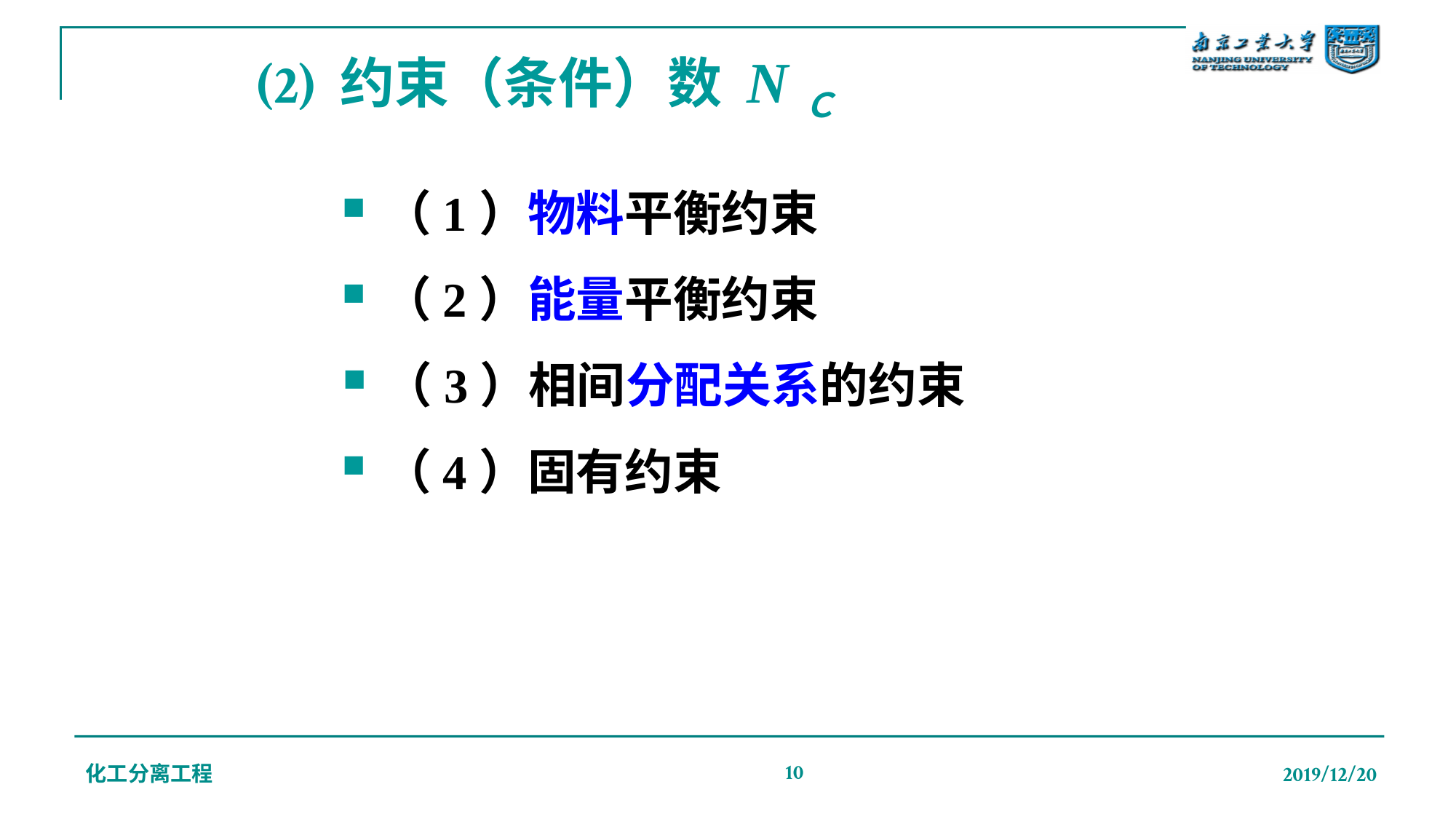

# (2) 约束（条件）数 NＣ
（1）物料平衡约束
（2）能量平衡约束
（3）相间分配关系的约束
（4）固有约束
化工分离工程
10
2019/12/20